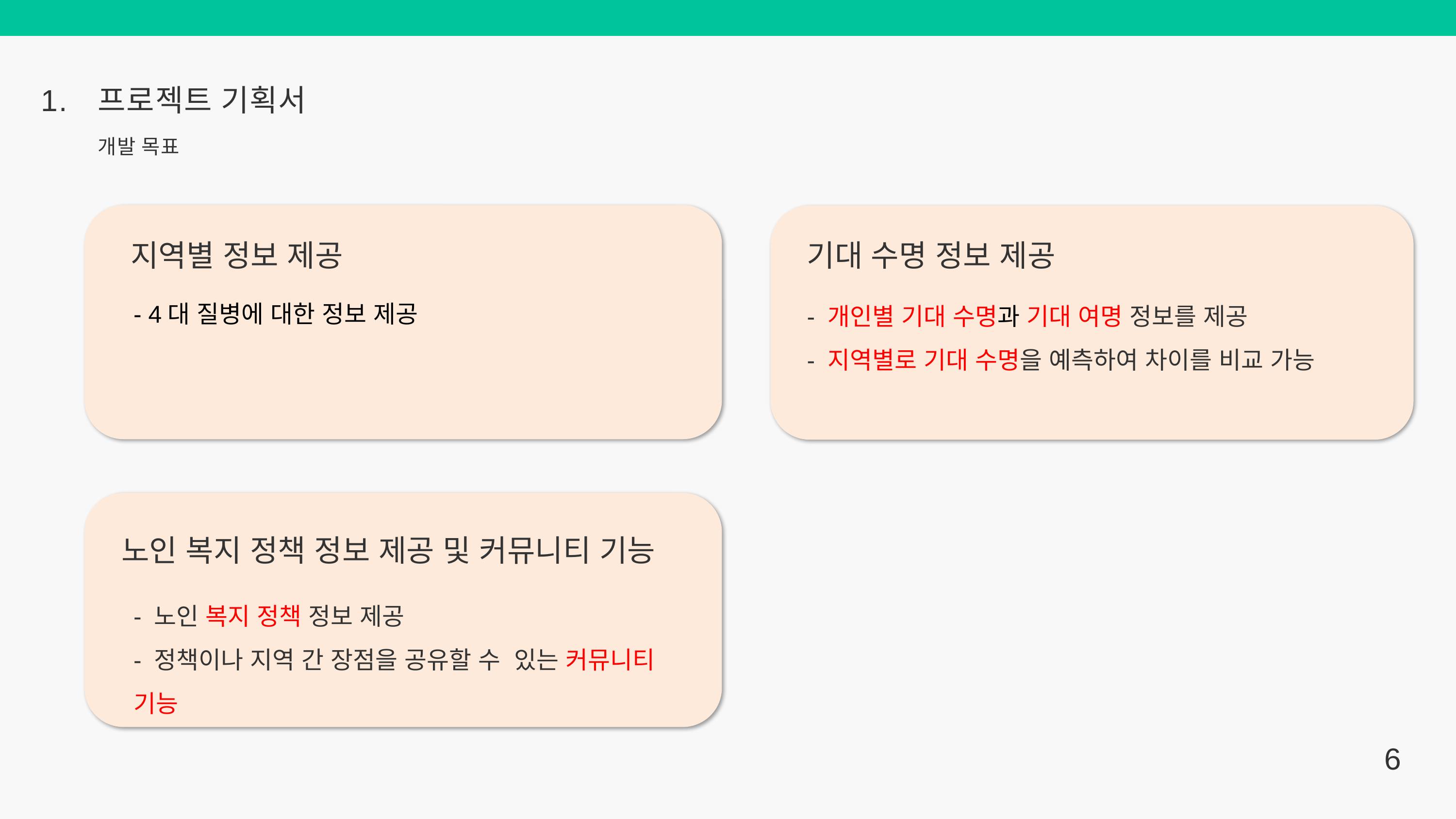

1.
프로젝트 기획서
개발 목표

지역별 정보 제공
기대 수명 정보 제공
- 4대 질병에 대한 정보 제공
- 개인별 기대 수명과 기대 여명 정보를 제공
- 지역별로 기대 수명을 예측하여 차이를 비교 가능

노인 복지 정책 정보 제공 및 커뮤니티 기능
- 노인 복지 정책 정보 제공
- 정책이나 지역 간 장점을 공유할 수  있는 커뮤니티 기능
6